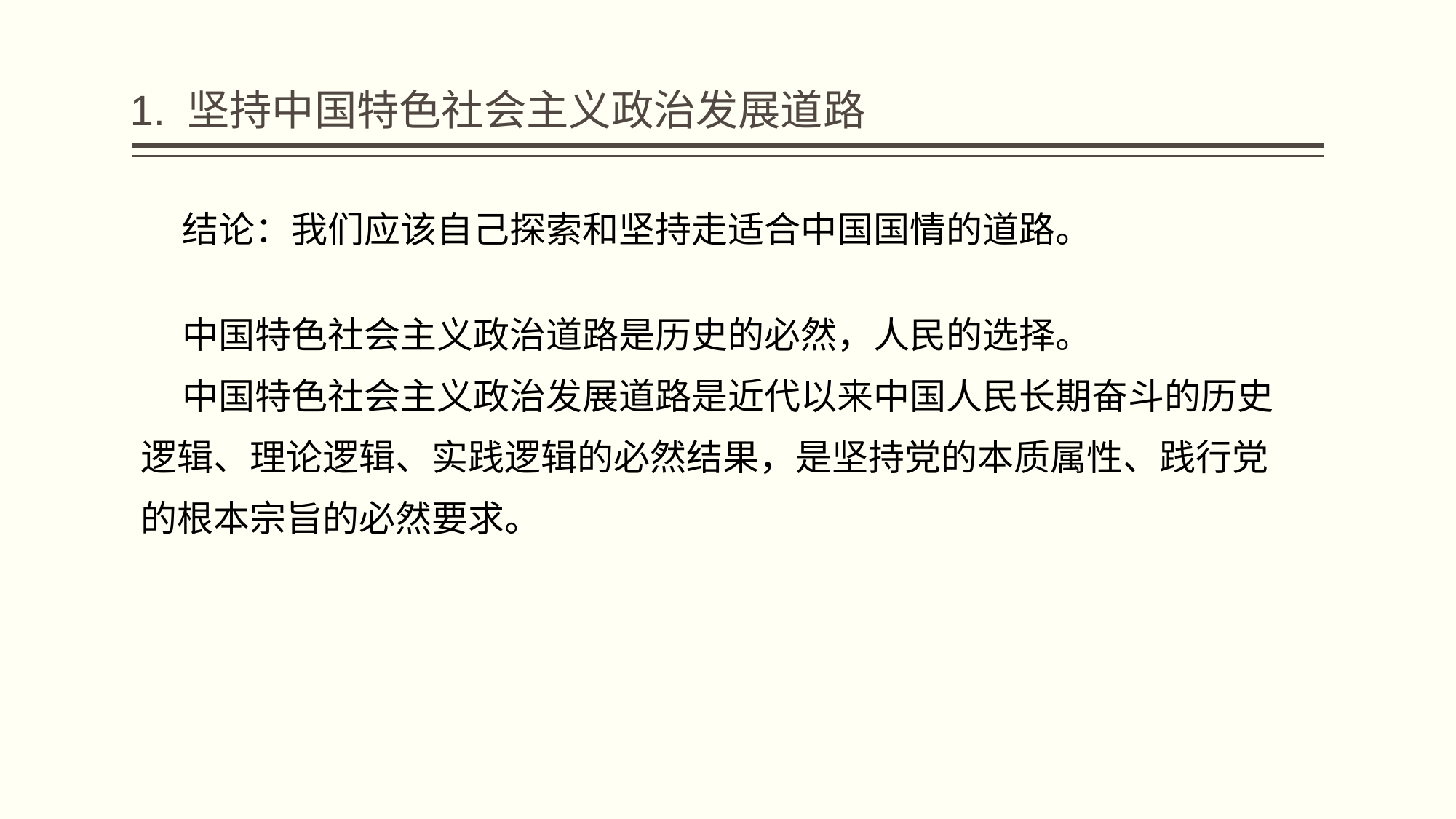

1. 坚持中国特色社会主义政治发展道路
    结论：我们应该自己探索和坚持走适合中国国情的道路。
    中国特色社会主义政治道路是历史的必然，人民的选择。
    中国特色社会主义政治发展道路是近代以来中国人民长期奋斗的历史逻辑、理论逻辑、实践逻辑的必然结果，是坚持党的本质属性、践行党的根本宗旨的必然要求。